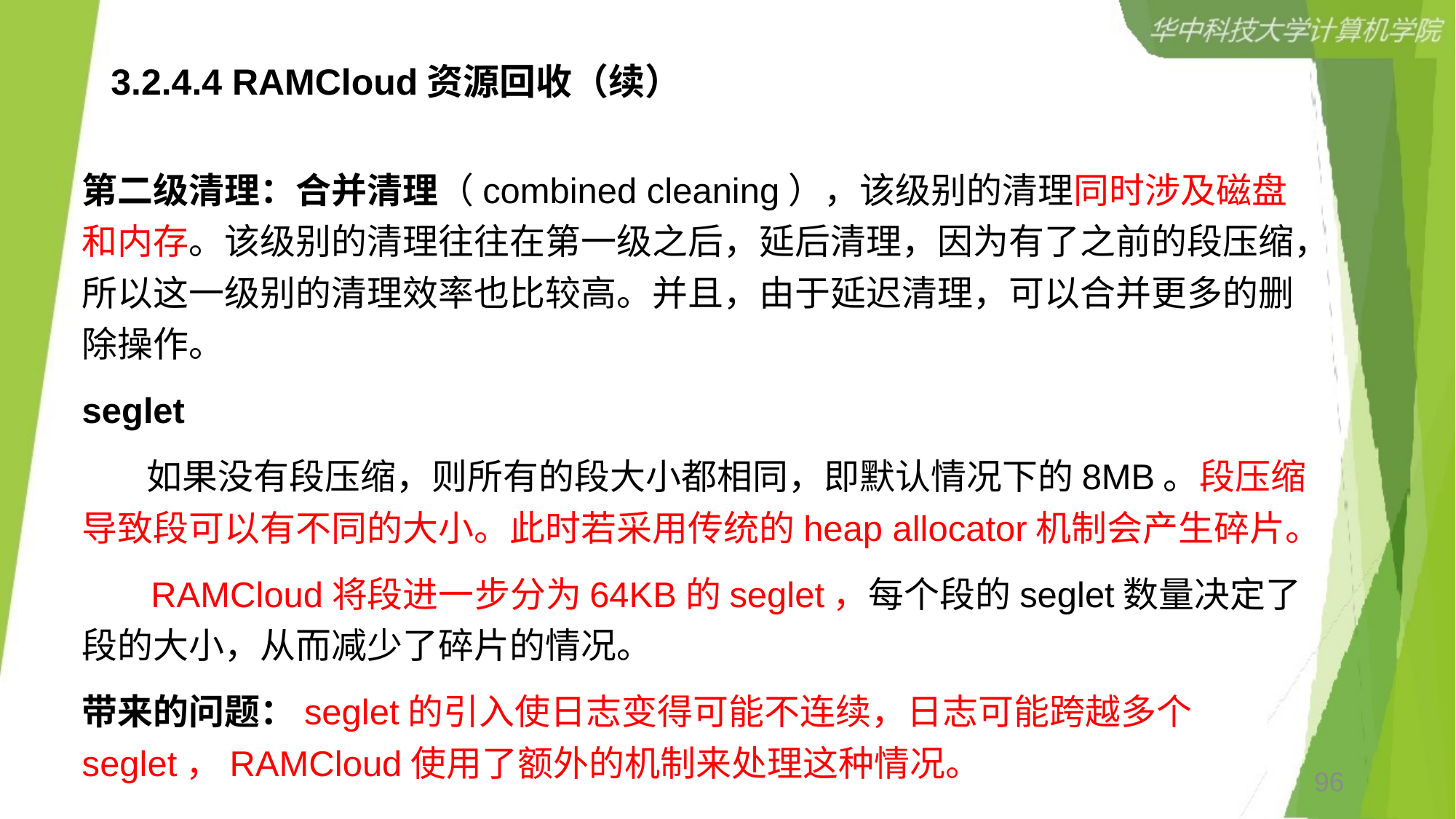

# 3.2.4.4 RAMCloud资源回收（续）
第二级清理：合并清理（combined cleaning），该级别的清理同时涉及磁盘和内存。该级别的清理往往在第一级之后，延后清理，因为有了之前的段压缩，所以这一级别的清理效率也比较高。并且，由于延迟清理，可以合并更多的删除操作。
seglet
       如果没有段压缩，则所有的段大小都相同，即默认情况下的8MB。段压缩导致段可以有不同的大小。此时若采用传统的heap allocator机制会产生碎片。
       RAMCloud将段进一步分为64KB的seglet，每个段的seglet数量决定了段的大小，从而减少了碎片的情况。
带来的问题：seglet的引入使日志变得可能不连续，日志可能跨越多个seglet，RAMCloud使用了额外的机制来处理这种情况。
96